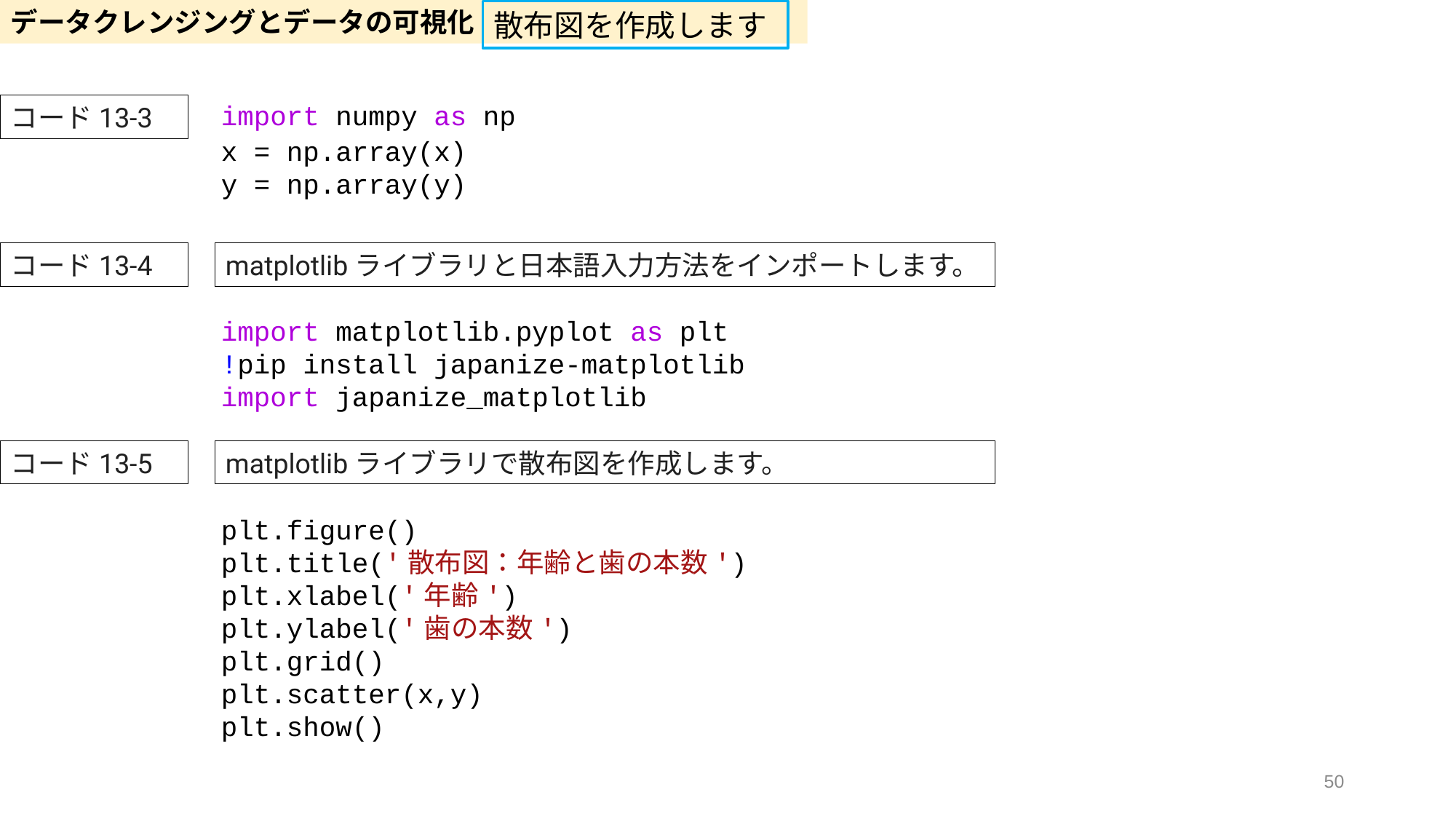

データクレンジングとデータの可視化
散布図を作成します
import numpy as np
コード13-3
x = np.array(x)
y = np.array(y)
コード13-4
matplotlibライブラリと日本語入力方法をインポートします。
import matplotlib.pyplot as plt
!pip install japanize-matplotlib
import japanize_matplotlib
コード13-5
matplotlibライブラリで散布図を作成します。
plt.figure()
plt.title('散布図：年齢と歯の本数')
plt.xlabel('年齢')
plt.ylabel('歯の本数')
plt.grid()
plt.scatter(x,y)
plt.show()
50